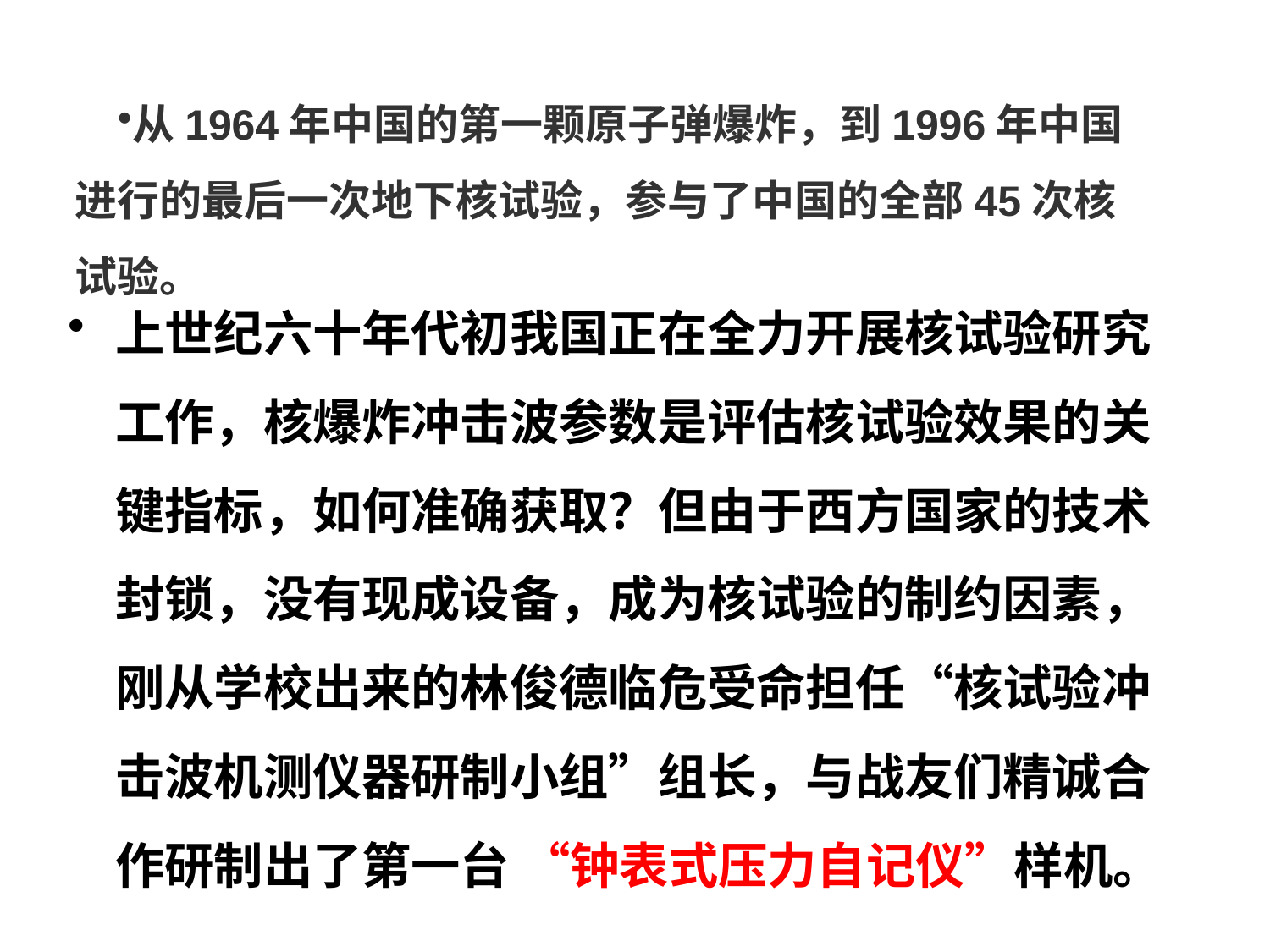

从1964年中国的第一颗原子弹爆炸，到1996年中国进行的最后一次地下核试验，参与了中国的全部45次核试验。
上世纪六十年代初我国正在全力开展核试验研究工作，核爆炸冲击波参数是评估核试验效果的关键指标，如何准确获取？但由于西方国家的技术封锁，没有现成设备，成为核试验的制约因素，刚从学校出来的林俊德临危受命担任“核试验冲击波机测仪器研制小组”组长，与战友们精诚合作研制出了第一台 “钟表式压力自记仪”样机。